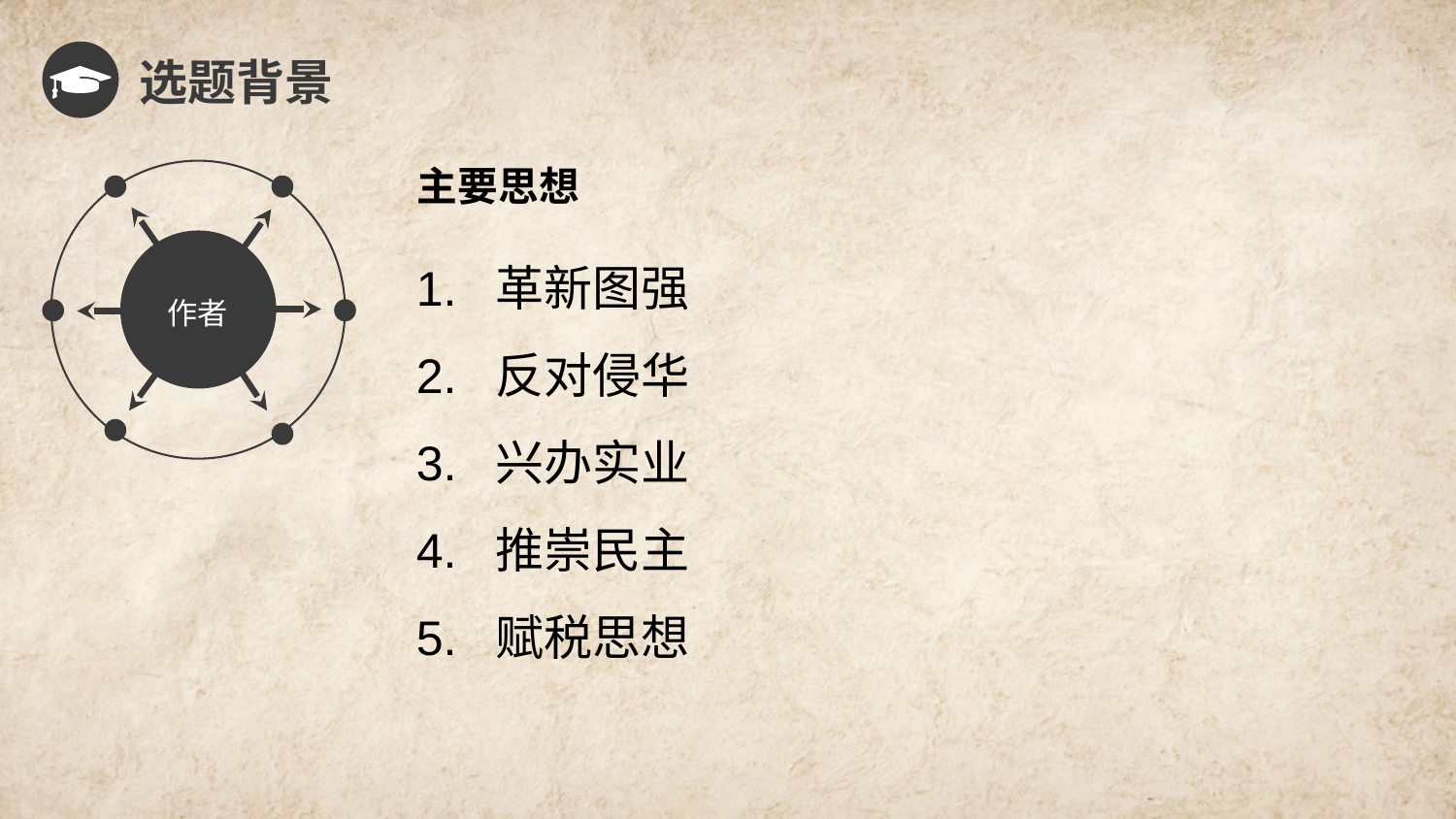

选题背景
主要思想
1.  革新图强
2.  反对侵华
3.  兴办实业
4.  推崇民主
5.  赋税思想

作者